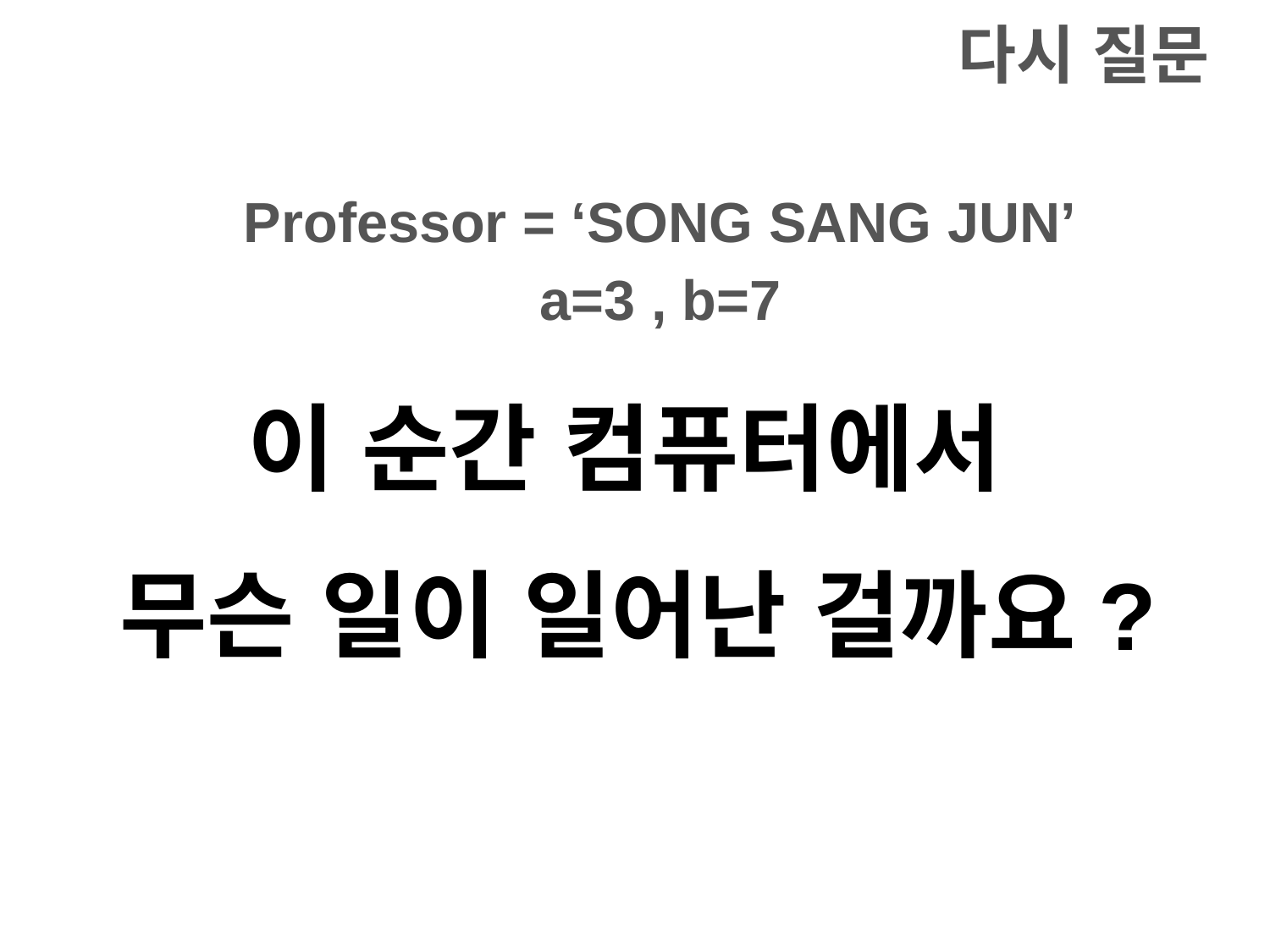

다시 질문
Professor = ‘SONG SANG JUN’
a=3 , b=7
이 순간 컴퓨터에서
무슨 일이 일어난 걸까요?